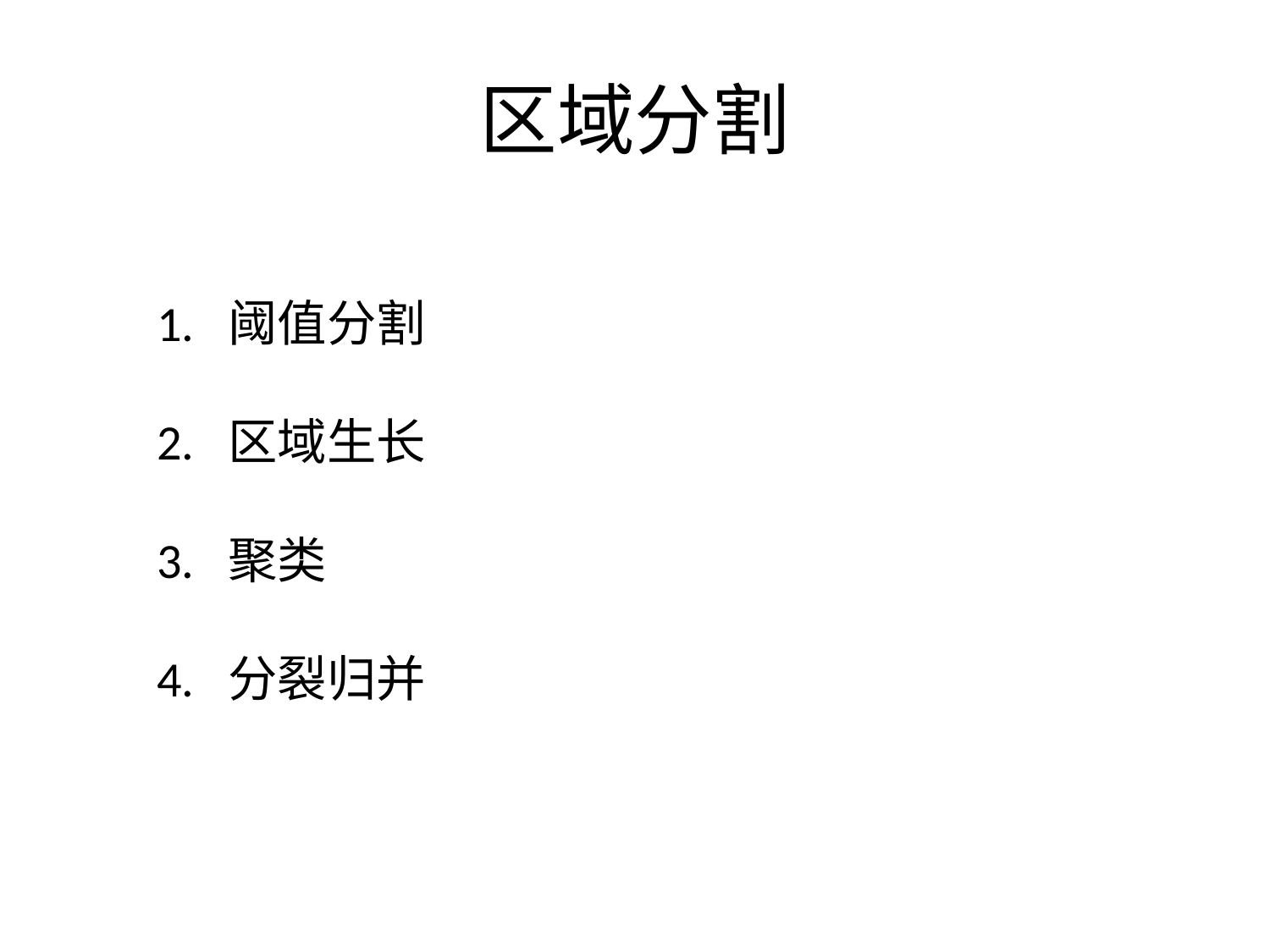

# 区域分割

1.  阈值分割

2.  区域生长

3.  聚类

4.  分裂归并